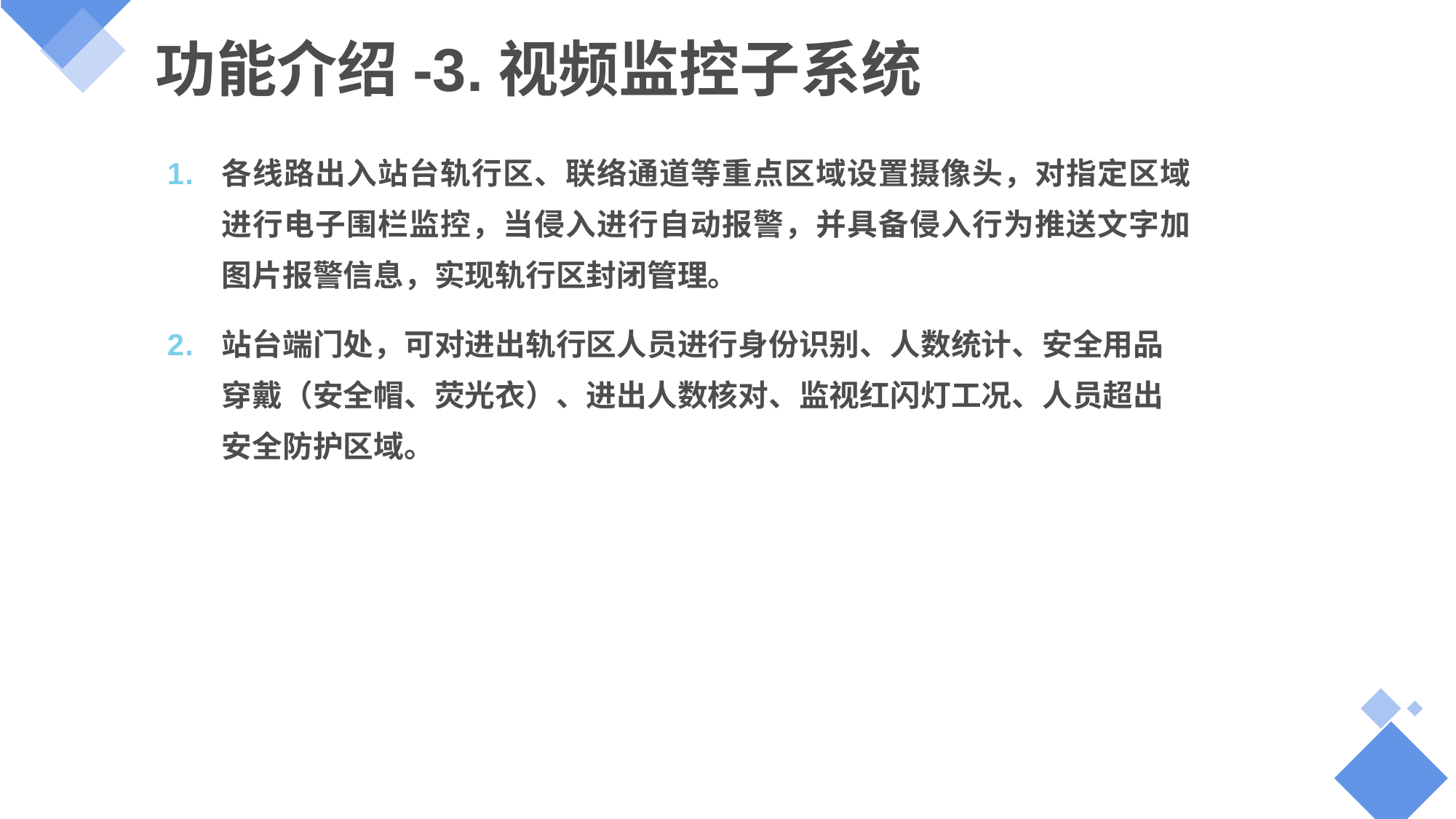

# 功能介绍-3.视频监控子系统
各线路出入站台轨行区、联络通道等重点区域设置摄像头，对指定区域进行电子围栏监控，当侵入进行自动报警，并具备侵入行为推送文字加图片报警信息，实现轨行区封闭管理。
站台端门处，可对进出轨行区人员进行身份识别、人数统计、安全用品穿戴（安全帽、荧光衣）、进出人数核对、监视红闪灯工况、人员超出安全防护区域。